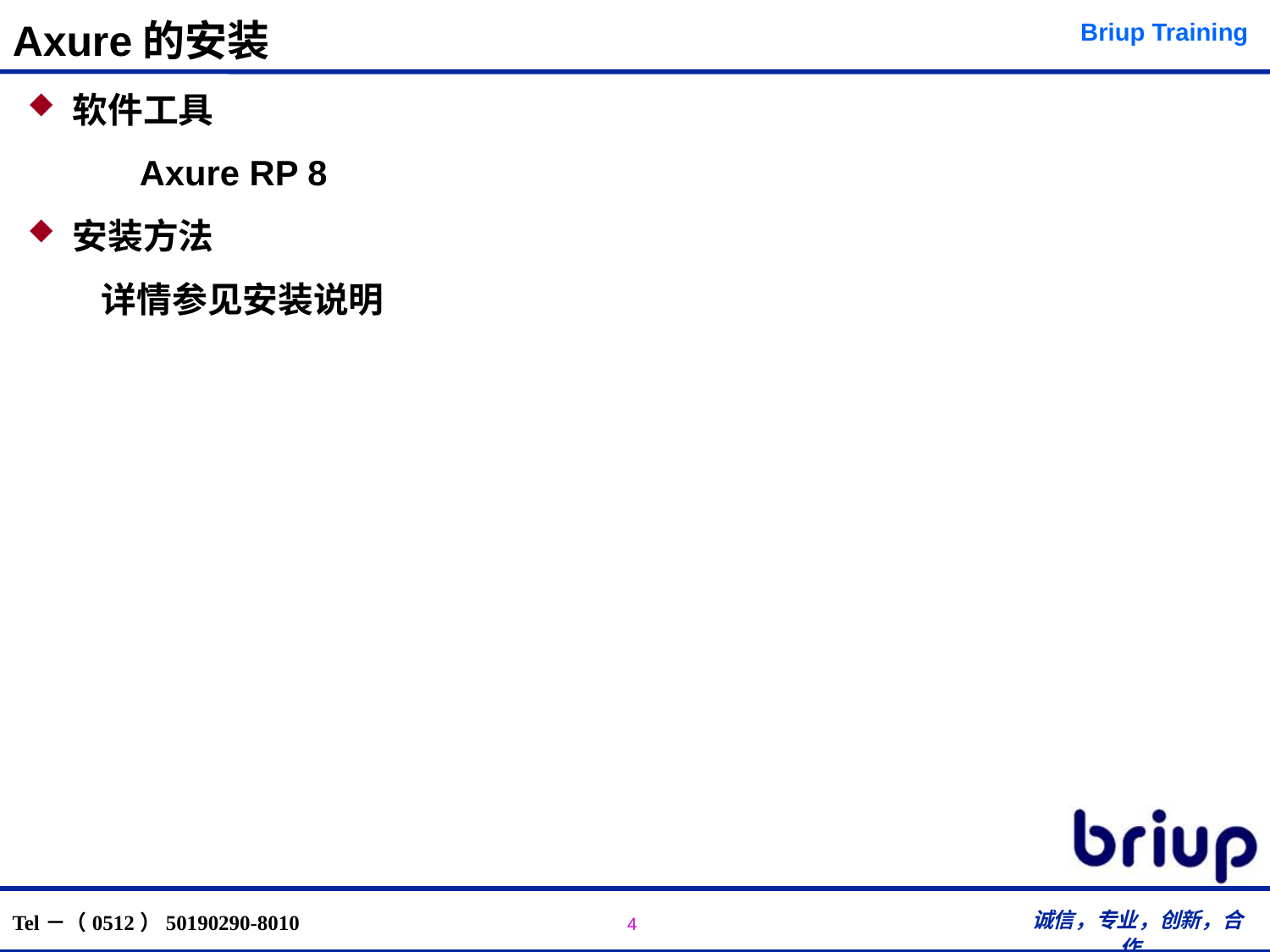

# Axure的安装
软件工具
 	Axure RP 8
安装方法
          详情参见安装说明